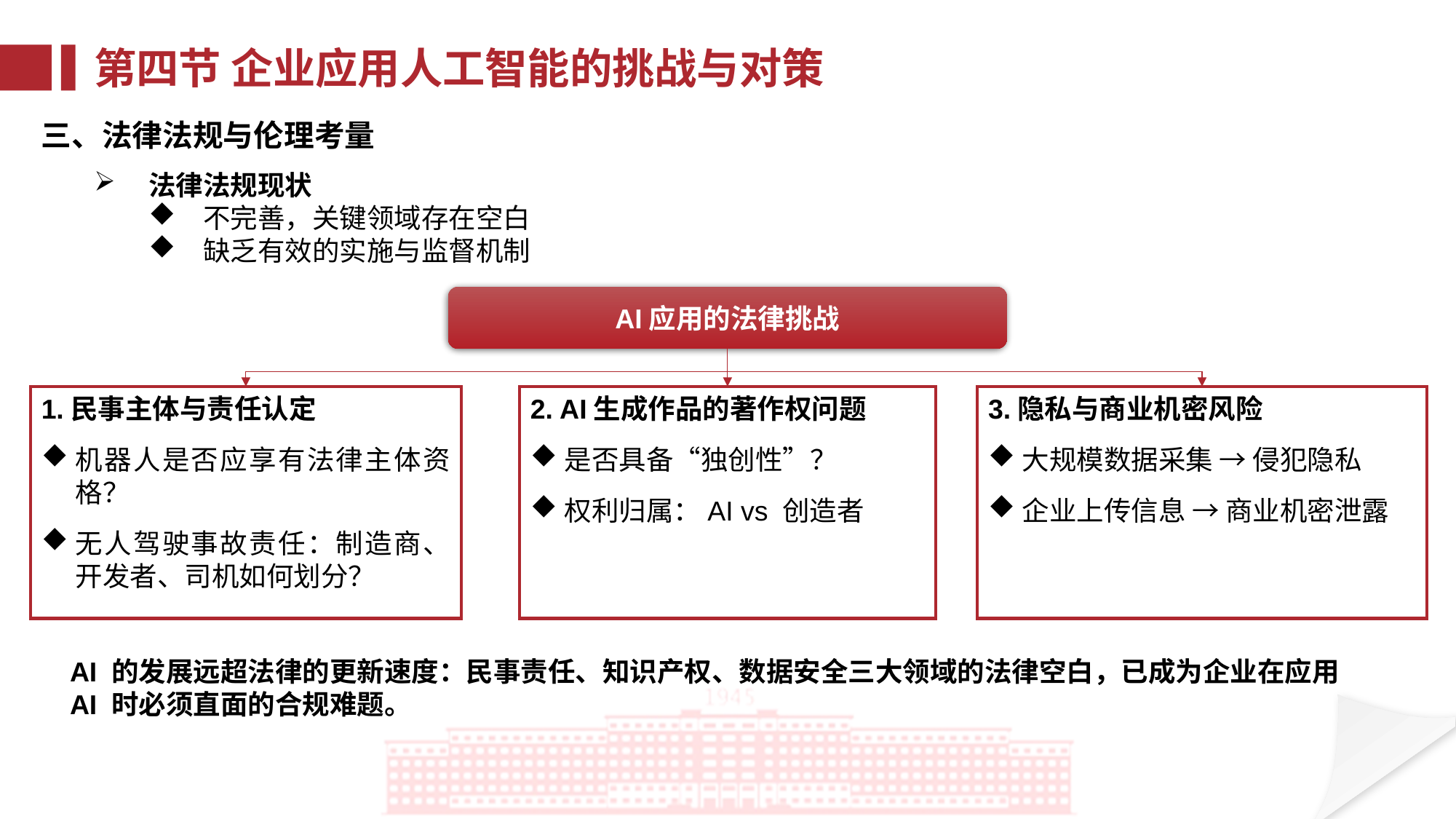

第四节 企业应用人工智能的挑战与对策
三、法律法规与伦理考量
法律法规现状
不完善，关键领域存在空白
缺乏有效的实施与监督机制
AI应用的法律挑战
2. AI生成作品的著作权问题
是否具备“独创性”？
权利归属：AI vs 创造者
1.民事主体与责任认定
机器人是否应享有法律主体资格？
无人驾驶事故责任：制造商、开发者、司机如何划分？
3.隐私与商业机密风险
大规模数据采集 → 侵犯隐私
企业上传信息 → 商业机密泄露
AI 的发展远超法律的更新速度：民事责任、知识产权、数据安全三大领域的法律空白，已成为企业在应用 AI 时必须直面的合规难题。